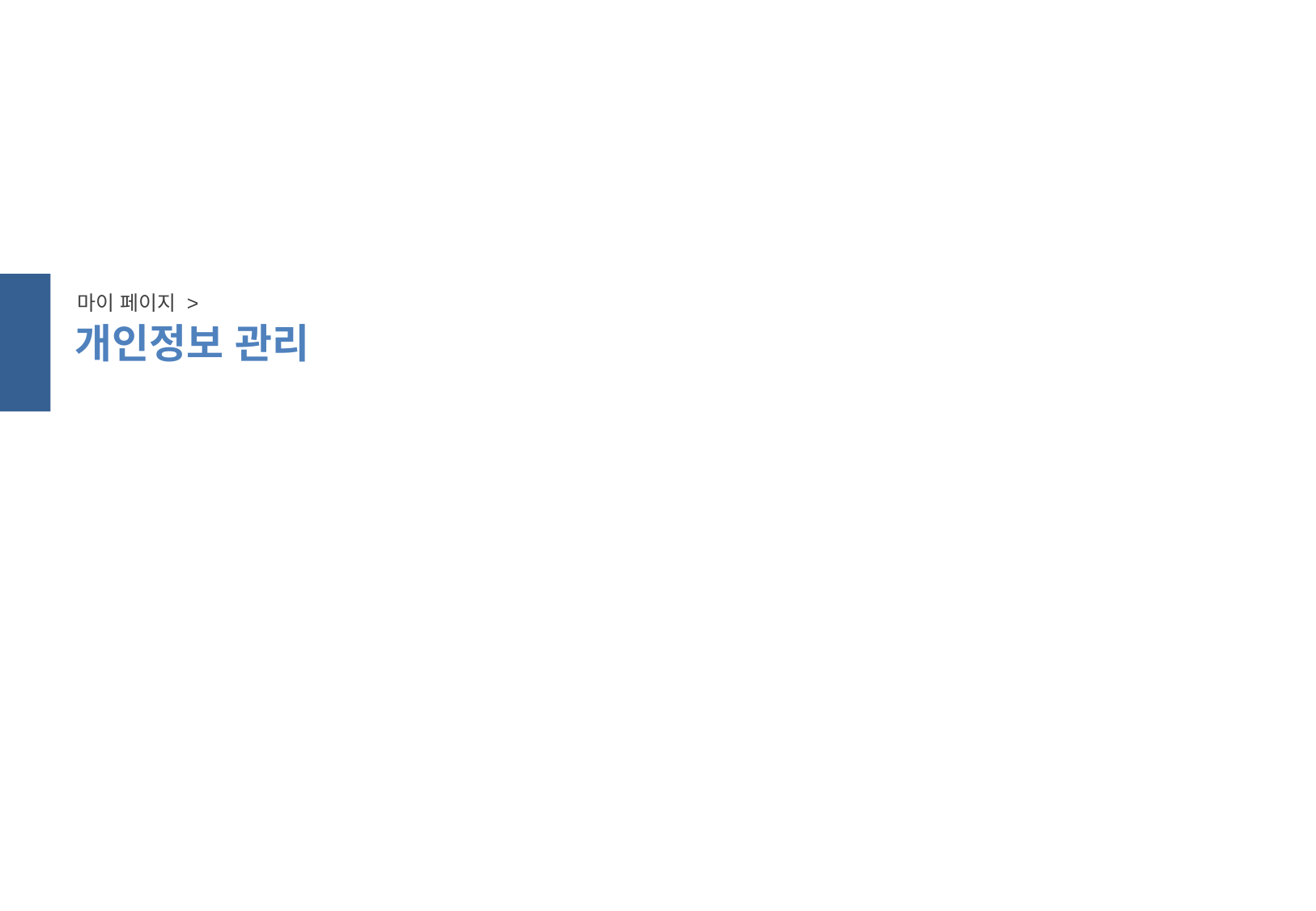

스크롤 방지

마이 페이지 >
개인정보 관리
스크롤 방지